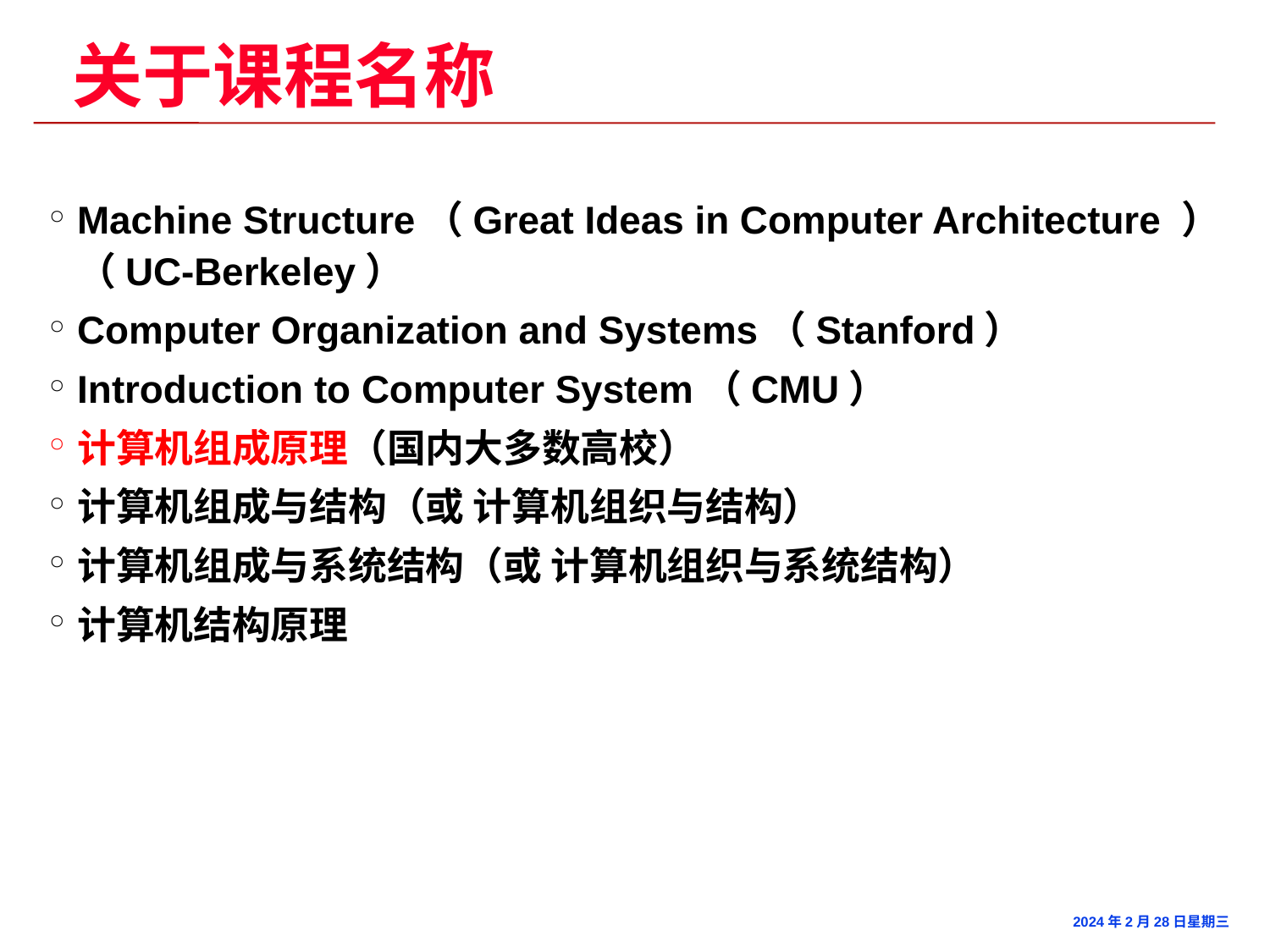

关于课程名称

Machine Structure（Great Ideas in Computer Architecture ）（UC-Berkeley）
Computer Organization and Systems（Stanford）
Introduction to Computer System（CMU）
计算机组成原理（国内大多数高校）
计算机组成与结构（或 计算机组织与结构）
计算机组成与系统结构（或 计算机组织与系统结构）
计算机结构原理

2024年2月28日星期三